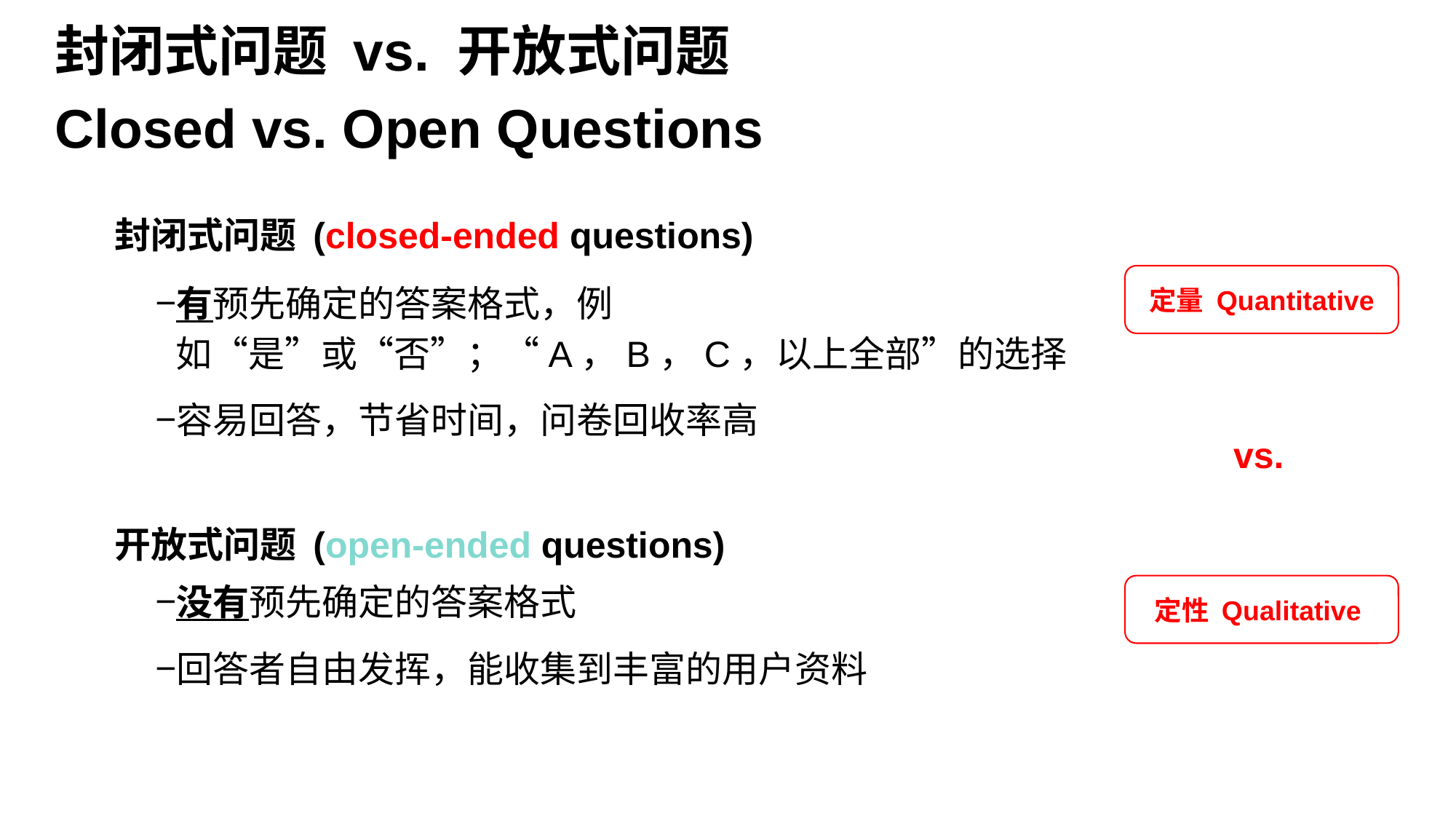

封闭式问题 vs. 开放式问题
Closed vs. Open Questions
封闭式问题 (closed-ended questions)
有预先确定的答案格式，例如“是”或“否”；“A，B，C，以上全部”的选择
容易回答，节省时间，问卷回收率高
定量 Quantitative
vs.
开放式问题 (open-ended questions)
没有预先确定的答案格式
回答者自由发挥，能收集到丰富的用户资料
定性 Qualitative